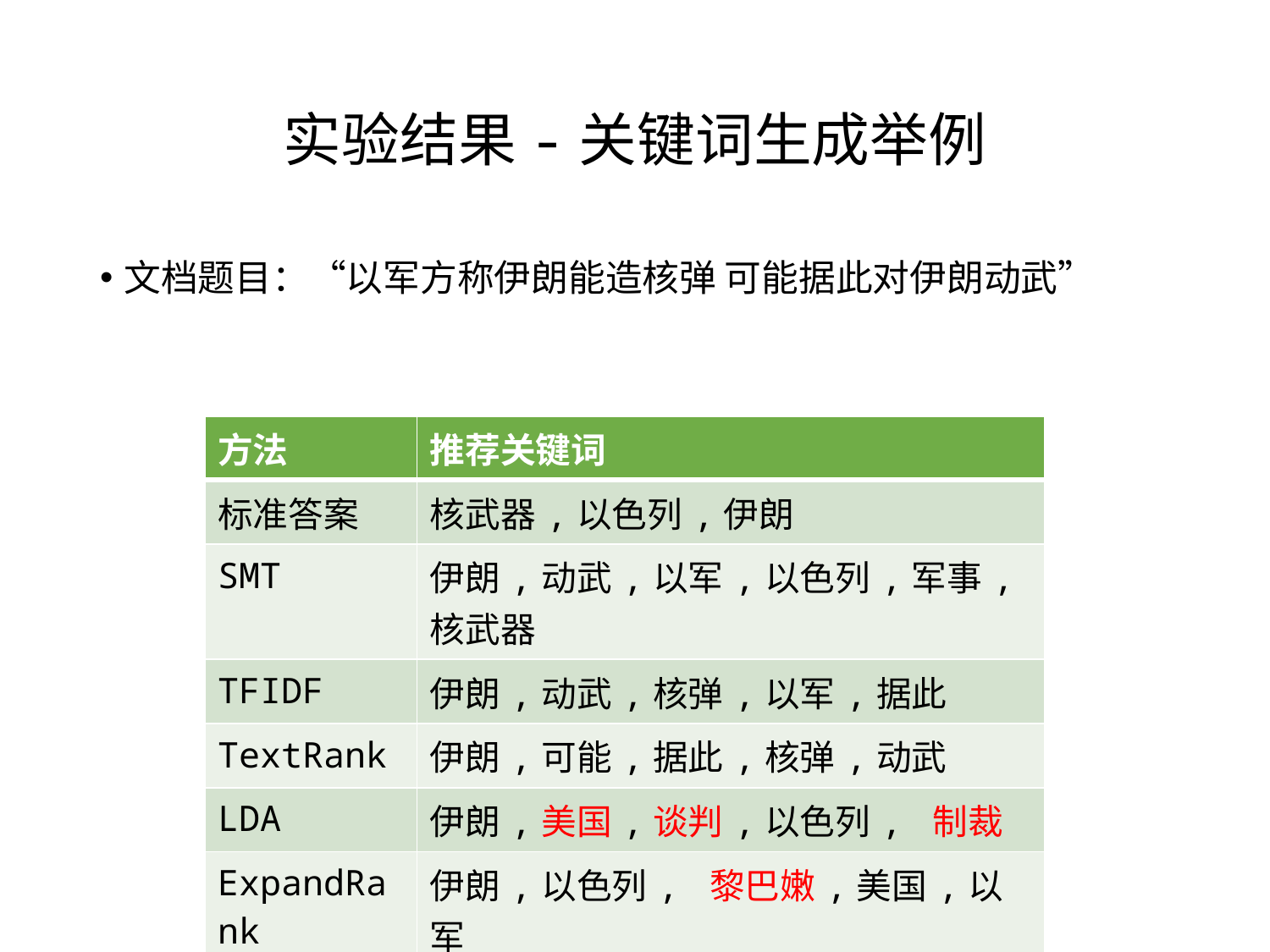

# 实验结果-关键词生成举例
文档题目：“以军方称伊朗能造核弹 可能据此对伊朗动武”
| 方法 | 推荐关键词 |
| --- | --- |
| 标准答案 | 核武器,以色列,伊朗 |
| SMT | 伊朗,动武,以军,以色列,军事,核武器 |
| TFIDF | 伊朗,动武,核弹,以军,据此 |
| TextRank | 伊朗,可能,据此,核弹,动武 |
| LDA | 伊朗,美国,谈判,以色列, 制裁 |
| ExpandRank | 伊朗,以色列, 黎巴嫩,美国,以军 |